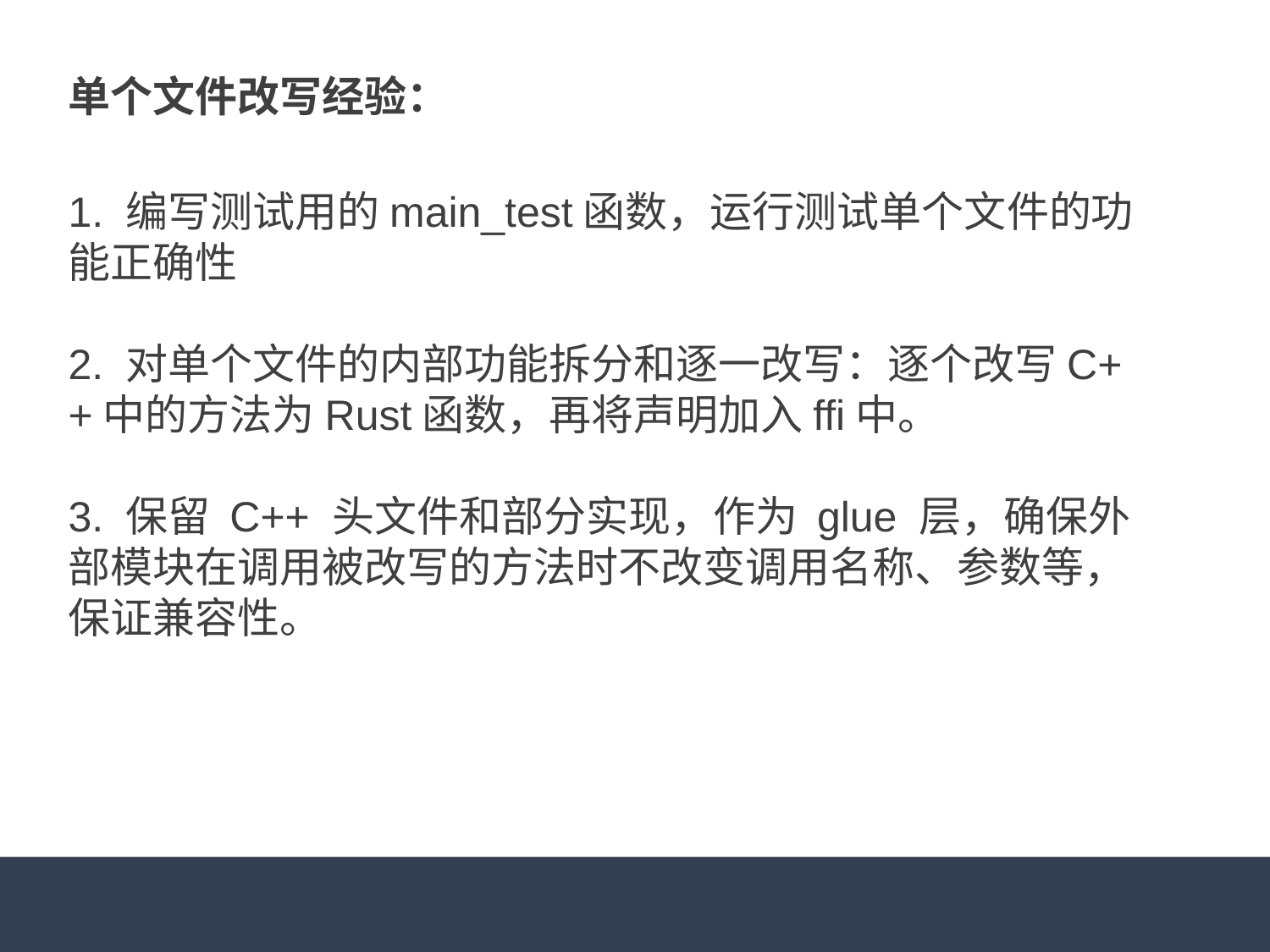

单个文件改写经验：

1. 编写测试用的main_test函数，运行测试单个文件的功能正确性

2. 对单个文件的内部功能拆分和逐一改写：逐个改写C++中的方法为Rust函数，再将声明加入ffi中。

3. 保留 C++ 头文件和部分实现，作为 glue 层，确保外部模块在调用被改写的方法时不改变调用名称、参数等，保证兼容性。

15